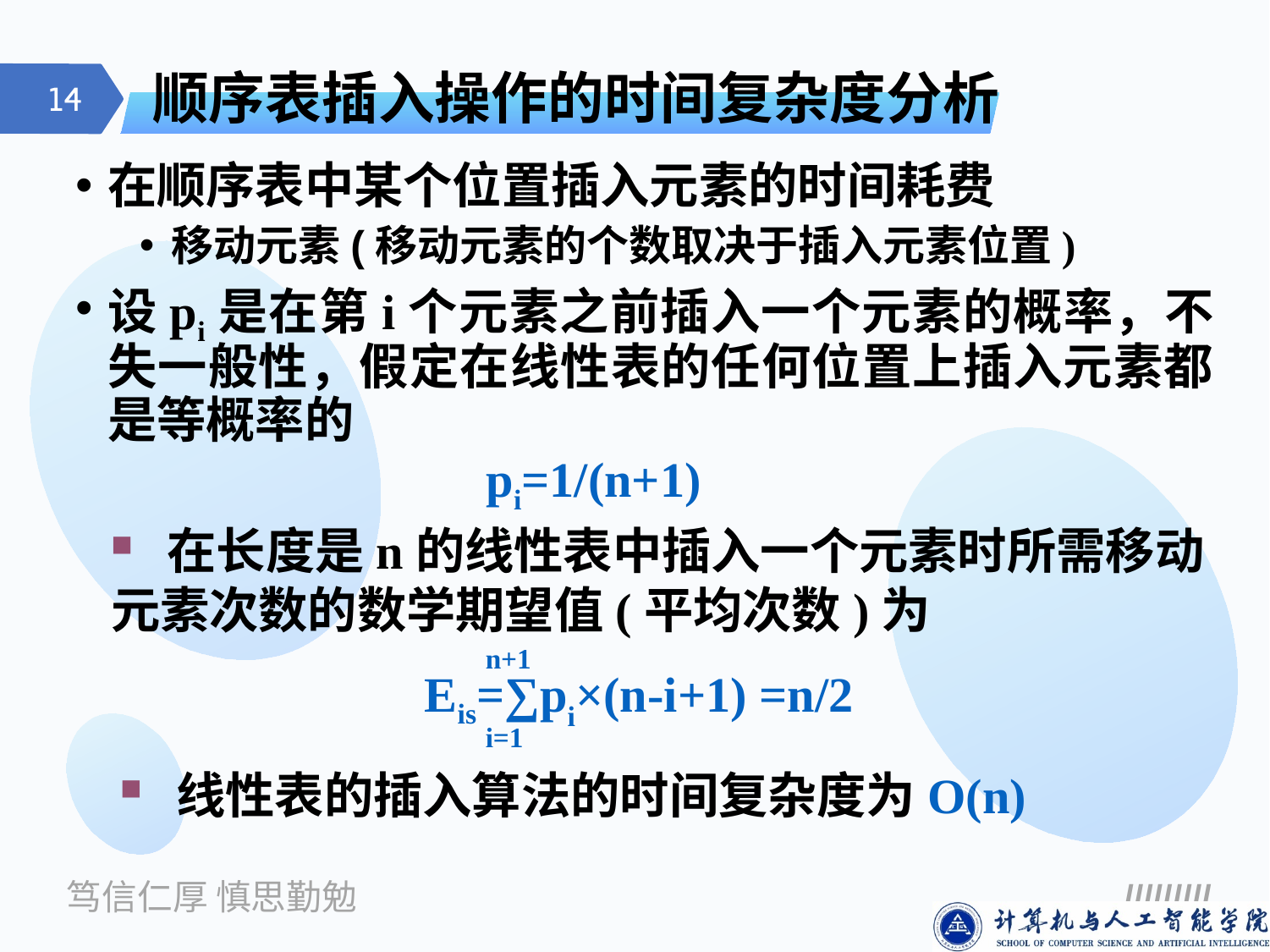

# 顺序表插入操作的时间复杂度分析
在顺序表中某个位置插入元素的时间耗费
移动元素(移动元素的个数取决于插入元素位置)
设pi是在第i个元素之前插入一个元素的概率，不失一般性，假定在线性表的任何位置上插入元素都是等概率的
pi=1/(n+1)
  在长度是n的线性表中插入一个元素时所需移动元素次数的数学期望值(平均次数)为
n+1
Eis=∑pi×(n-i+1) =n/2
i=1
  线性表的插入算法的时间复杂度为O(n)